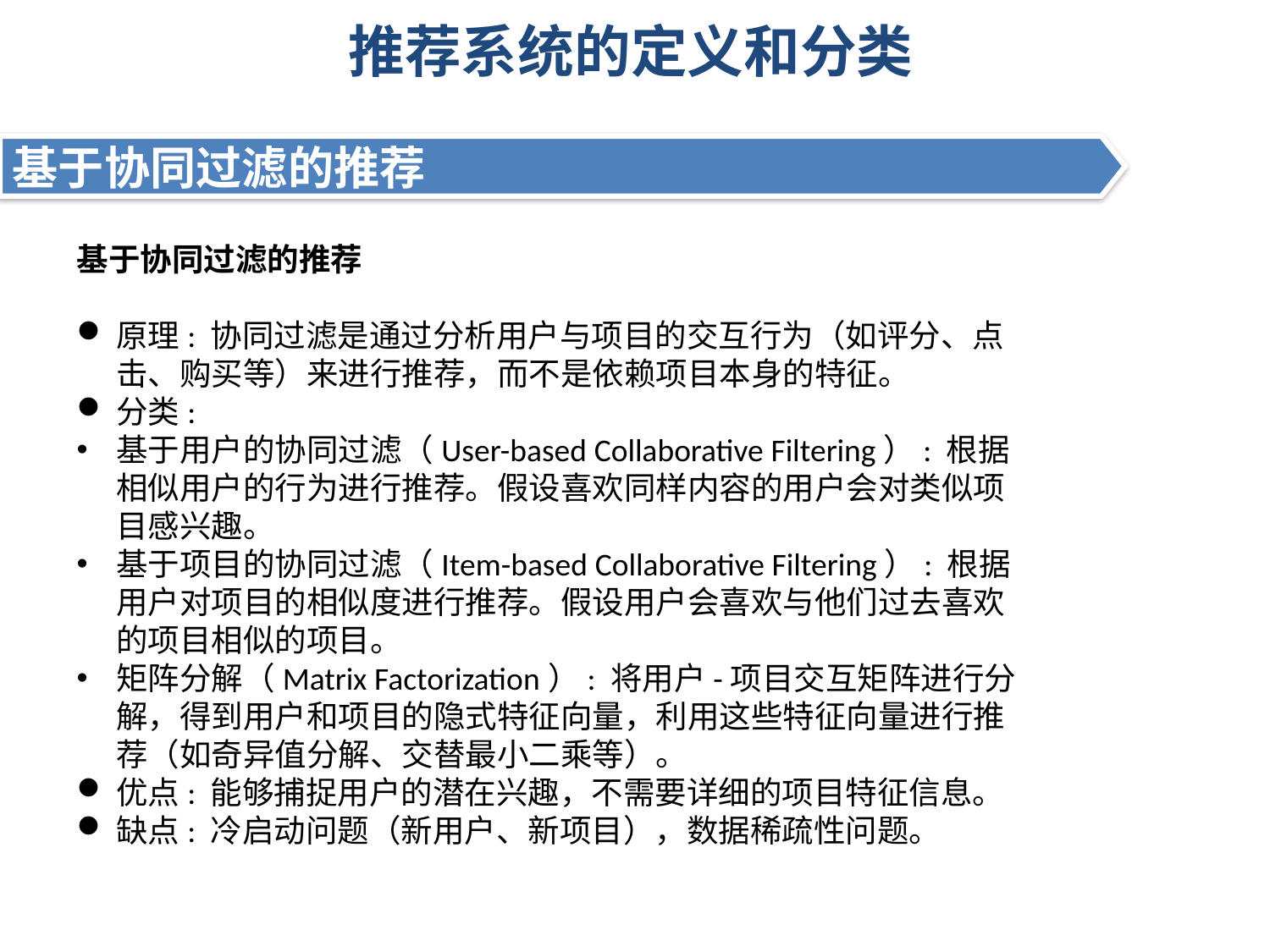

# 推荐系统的定义和分类
基于协同过滤的推荐
基于协同过滤的推荐

原理: 协同过滤是通过分析用户与项目的交互行为（如评分、点击、购买等）来进行推荐，而不是依赖项目本身的特征。
分类:
基于用户的协同过滤（User-based Collaborative Filtering）: 根据相似用户的行为进行推荐。假设喜欢同样内容的用户会对类似项目感兴趣。
基于项目的协同过滤（Item-based Collaborative Filtering）: 根据用户对项目的相似度进行推荐。假设用户会喜欢与他们过去喜欢的项目相似的项目。
矩阵分解（Matrix Factorization）: 将用户-项目交互矩阵进行分解，得到用户和项目的隐式特征向量，利用这些特征向量进行推荐（如奇异值分解、交替最小二乘等）。
优点: 能够捕捉用户的潜在兴趣，不需要详细的项目特征信息。
缺点: 冷启动问题（新用户、新项目），数据稀疏性问题。
27